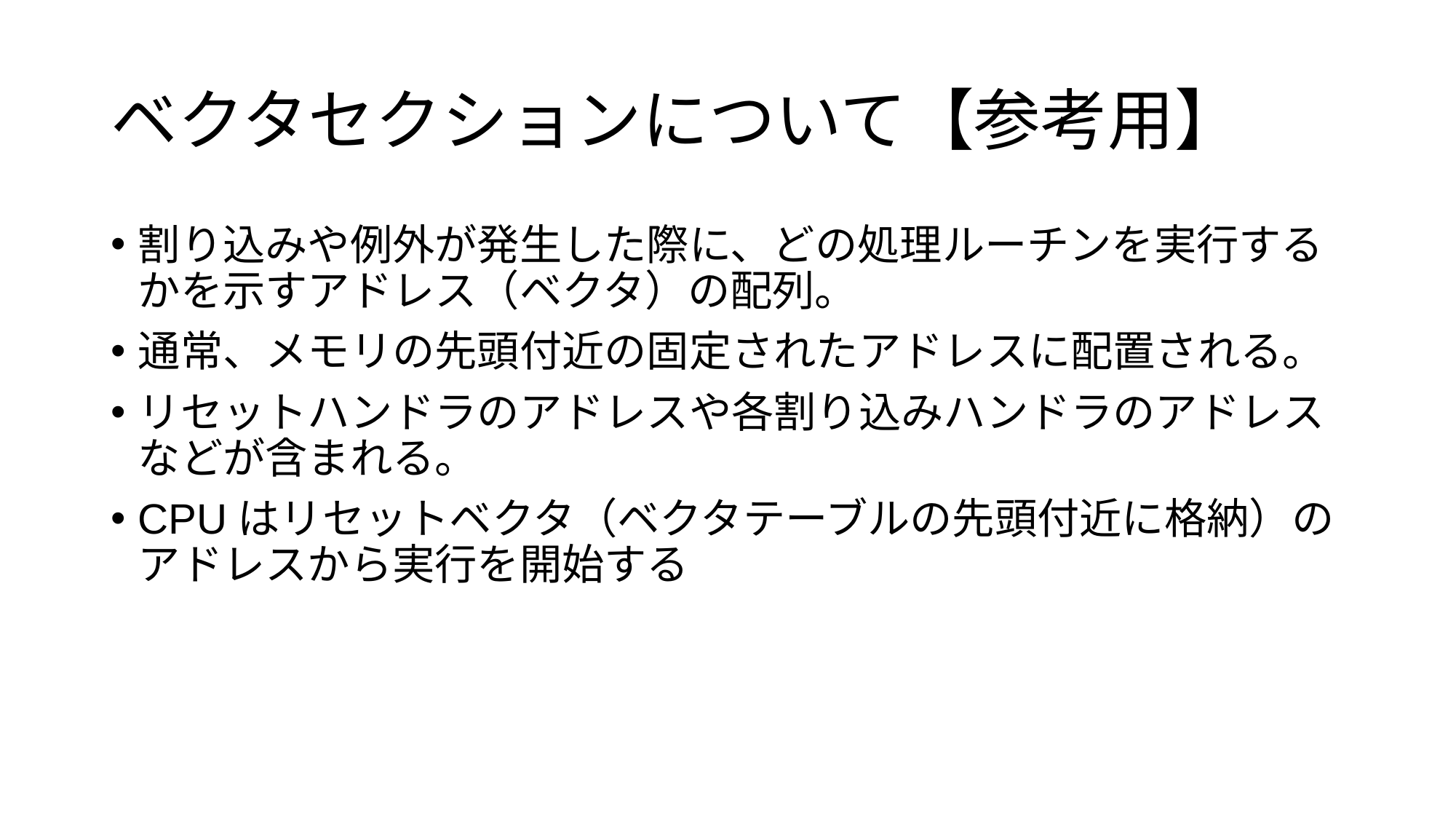

# ベクタセクションについて【参考用】
割り込みや例外が発生した際に、どの処理ルーチンを実行するかを示すアドレス（ベクタ）の配列。
通常、メモリの先頭付近の固定されたアドレスに配置される。
リセットハンドラのアドレスや各割り込みハンドラのアドレスなどが含まれる。
CPUはリセットベクタ（ベクタテーブルの先頭付近に格納）のアドレスから実行を開始する